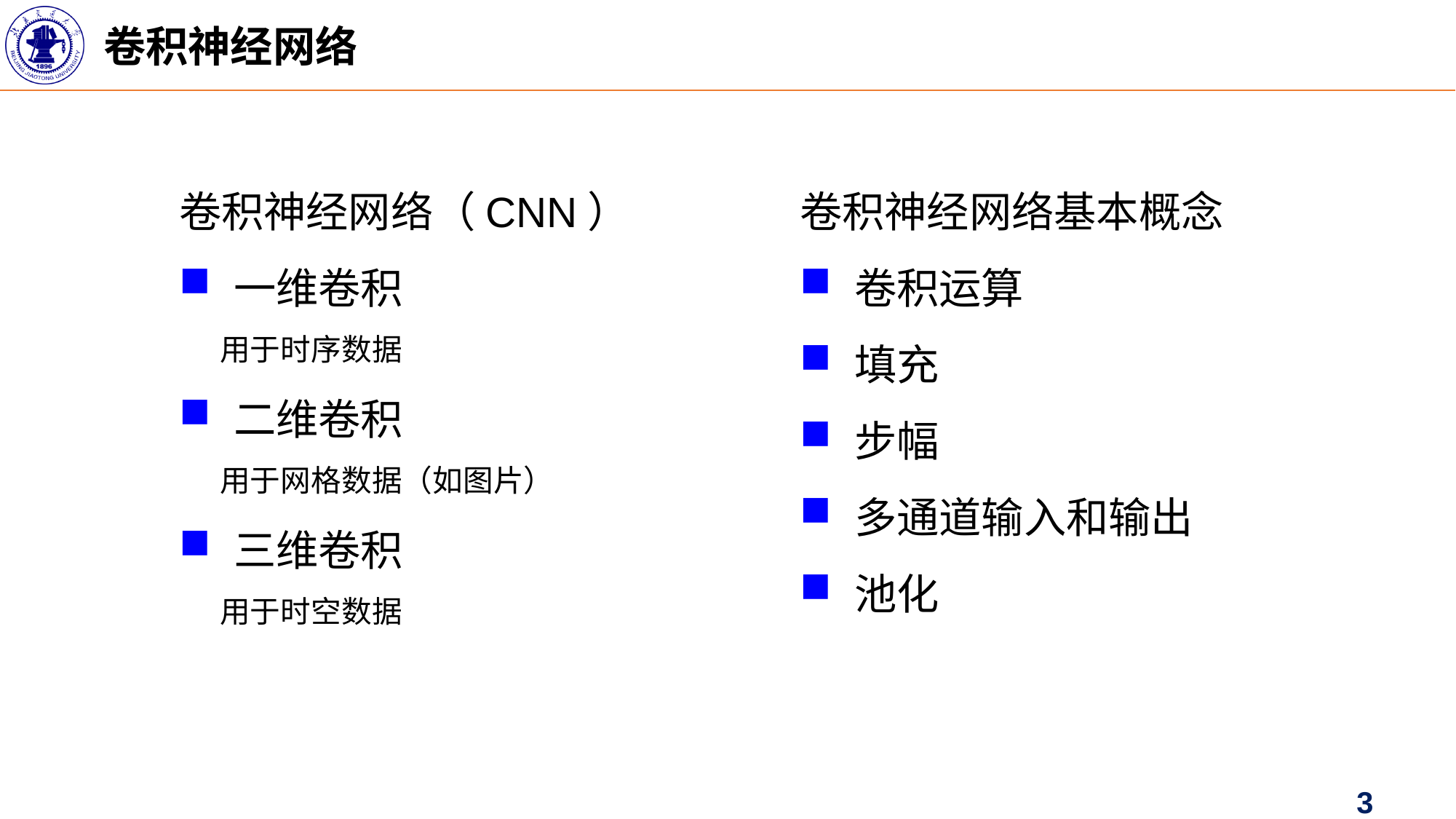

卷积神经网络
卷积神经网络（CNN）
一维卷积
     用于时序数据
二维卷积
     用于网格数据（如图片）
三维卷积
     用于时空数据
卷积神经网络基本概念
卷积运算
填充
步幅
多通道输入和输出
池化